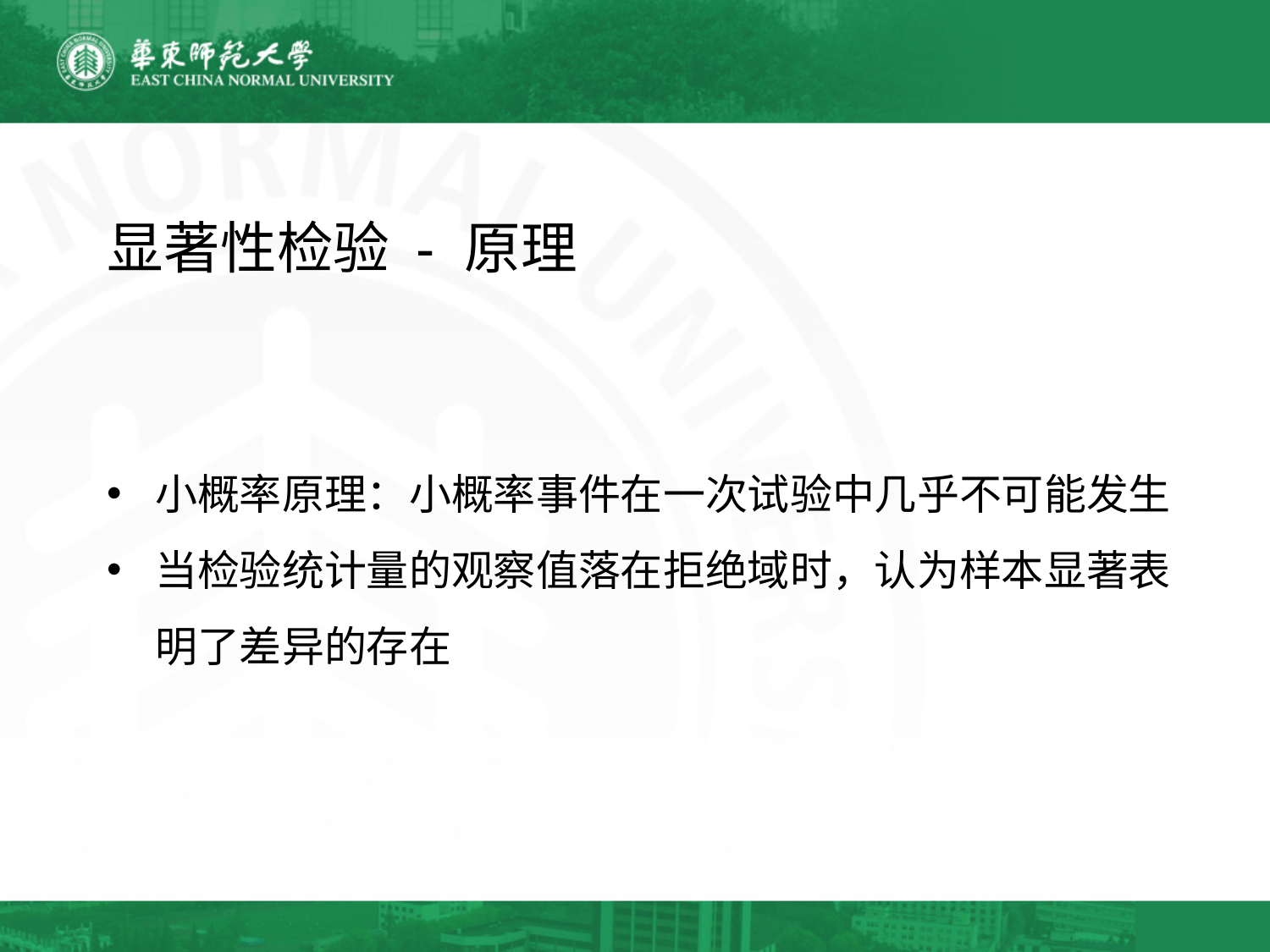

显著性检验 - 原理
小概率原理：小概率事件在一次试验中几乎不可能发生
当检验统计量的观察值落在拒绝域时，认为样本显著表明了差异的存在